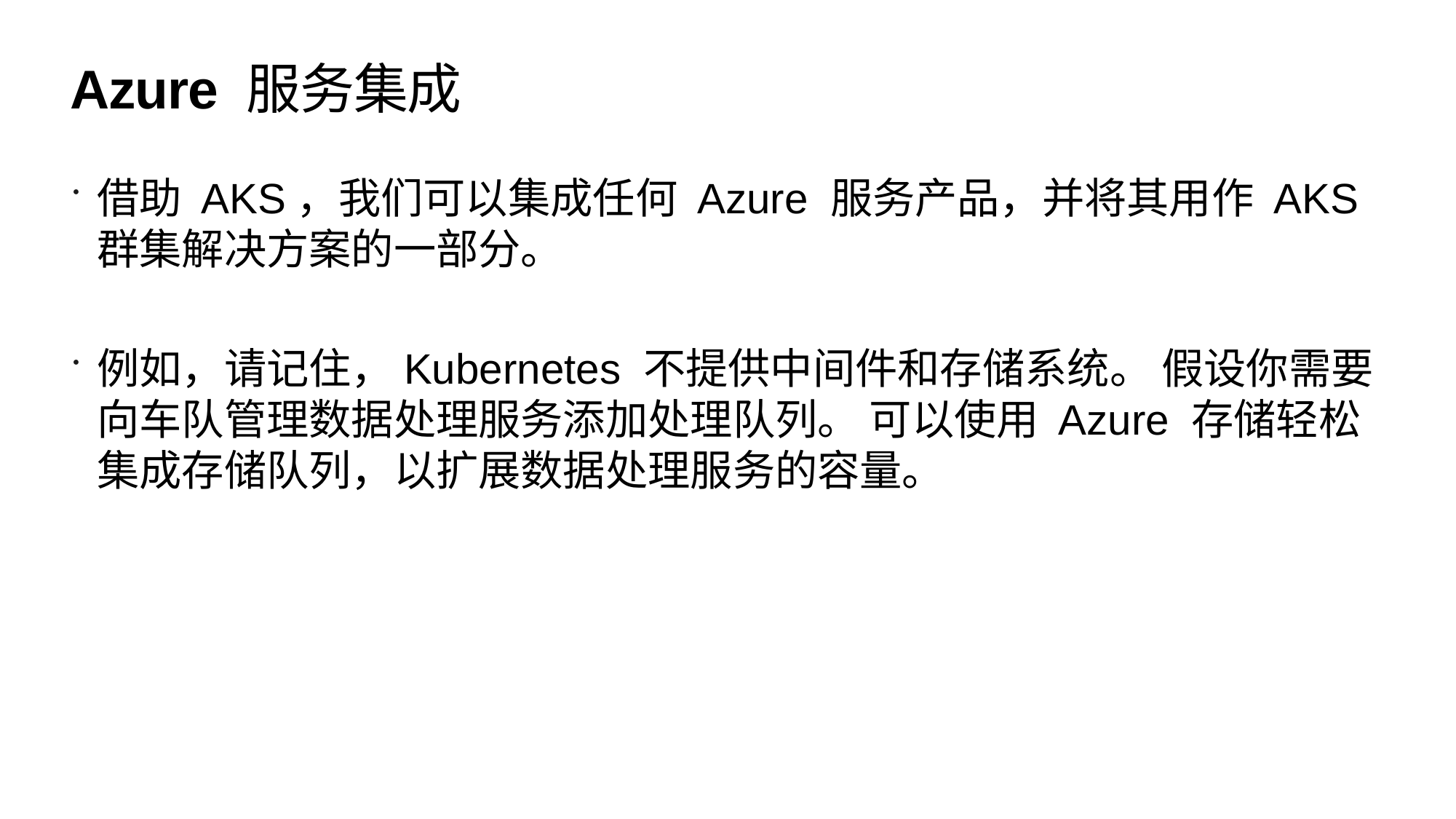

# Azure 服务集成
借助 AKS，我们可以集成任何 Azure 服务产品，并将其用作 AKS 群集解决方案的一部分。

例如，请记住，Kubernetes 不提供中间件和存储系统。 假设你需要向车队管理数据处理服务添加处理队列。 可以使用 Azure 存储轻松集成存储队列，以扩展数据处理服务的容量。